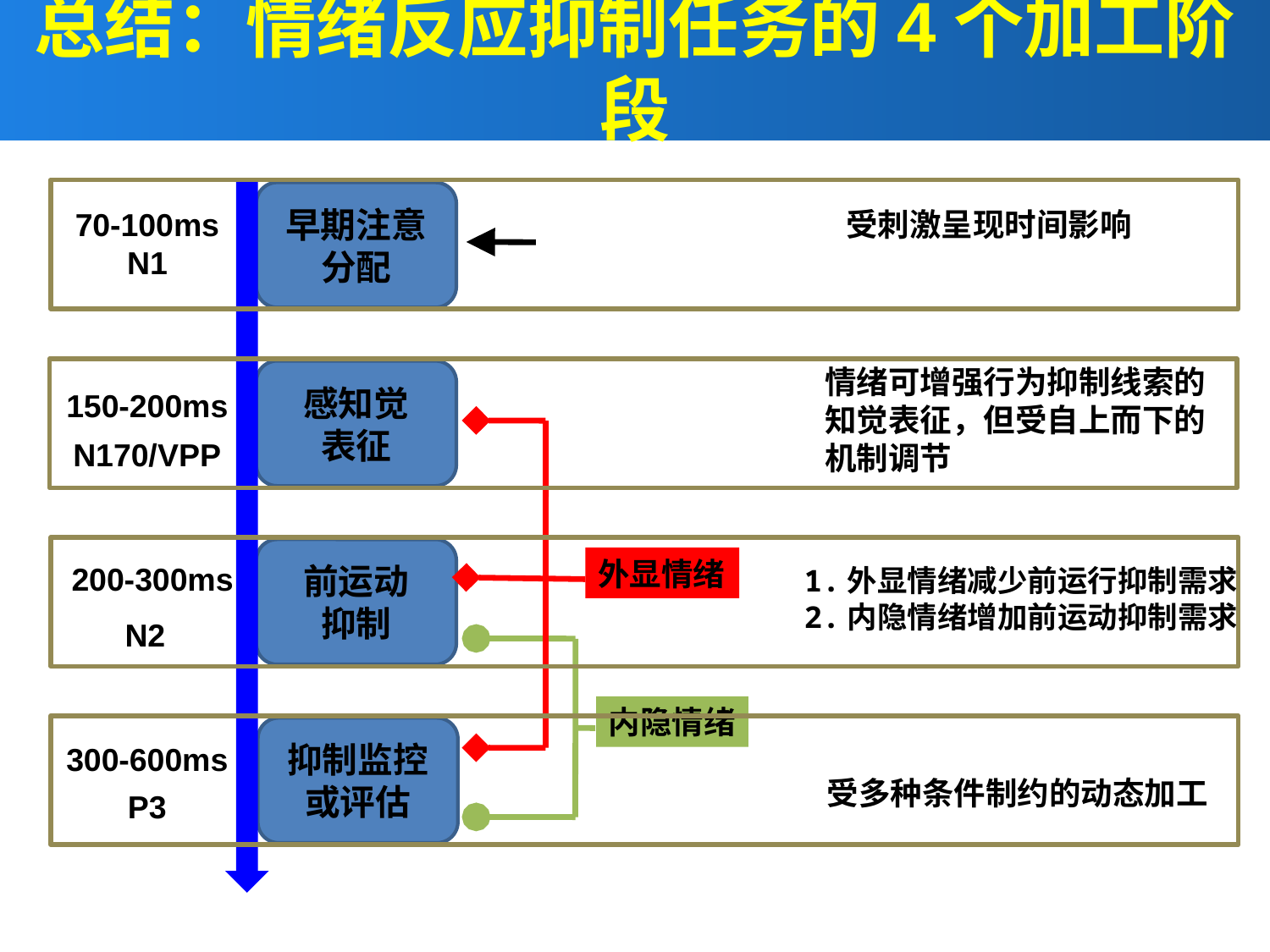

# 总结：情绪反应抑制任务的4个加工阶段

早期注意分配
感知觉
表征

前运动
抑制
抑制监控或评估
70-100ms
N1
150-200ms
N170/VPP
外显情绪
200-300ms
N2
内隐情绪
300-600ms
P3
受刺激呈现时间影响
情绪可增强行为抑制线索的知觉表征，但受自上而下的机制调节

1.外显情绪减少前运行抑制需求
2.内隐情绪增加前运动抑制需求

受多种条件制约的动态加工